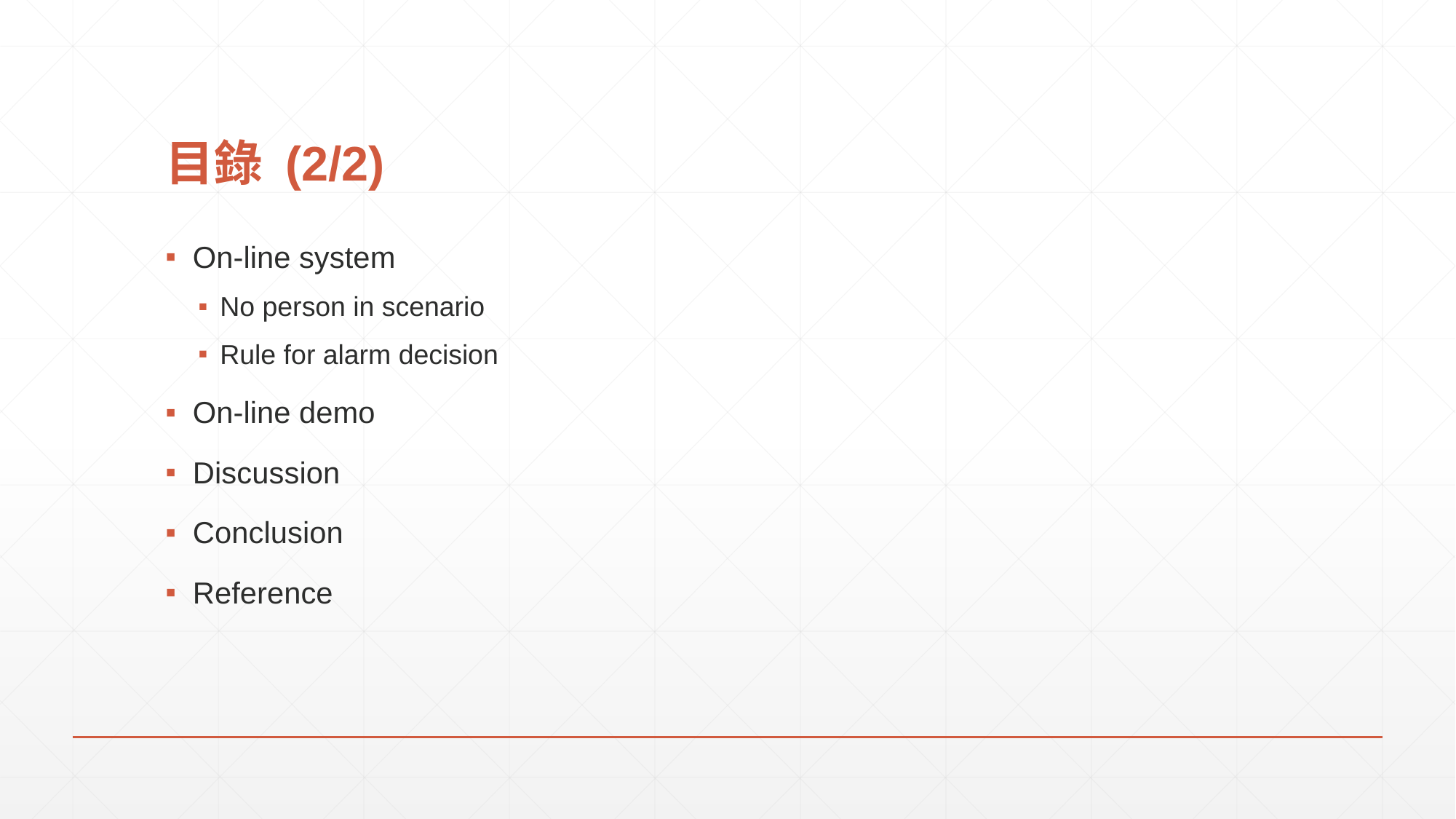

# 目錄 (2/2)
On-line system
No person in scenario
Rule for alarm decision
On-line demo
Discussion
Conclusion
Reference